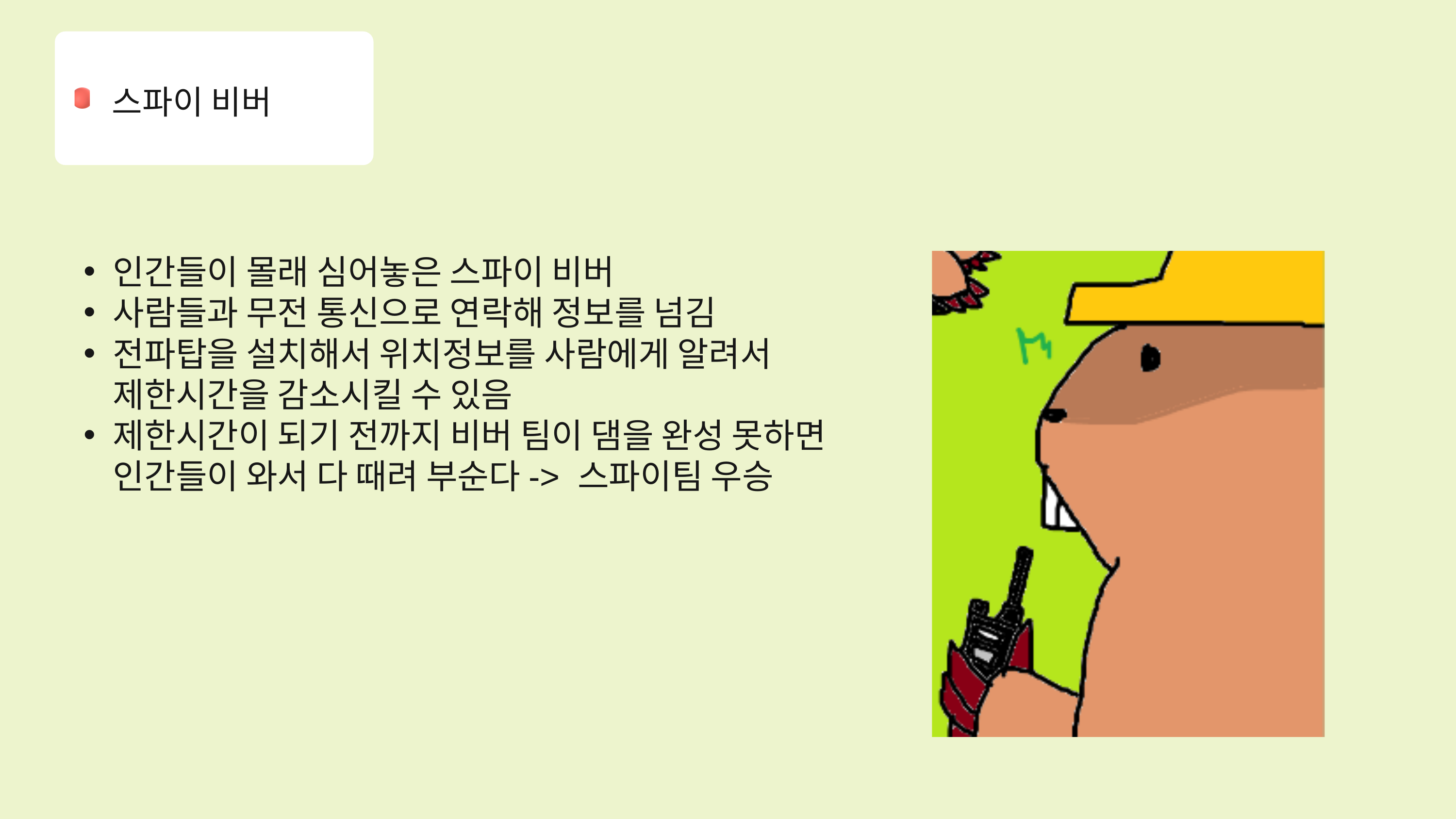

스파이 비버

인간들이 몰래 심어놓은 스파이 비버
사람들과 무전 통신으로 연락해 정보를 넘김
전파탑을 설치해서 위치정보를 사람에게 알려서 제한시간을 감소시킬 수 있음
제한시간이 되기 전까지 비버 팀이 댐을 완성 못하면 인간들이 와서 다 때려 부순다-> 스파이팀 우승